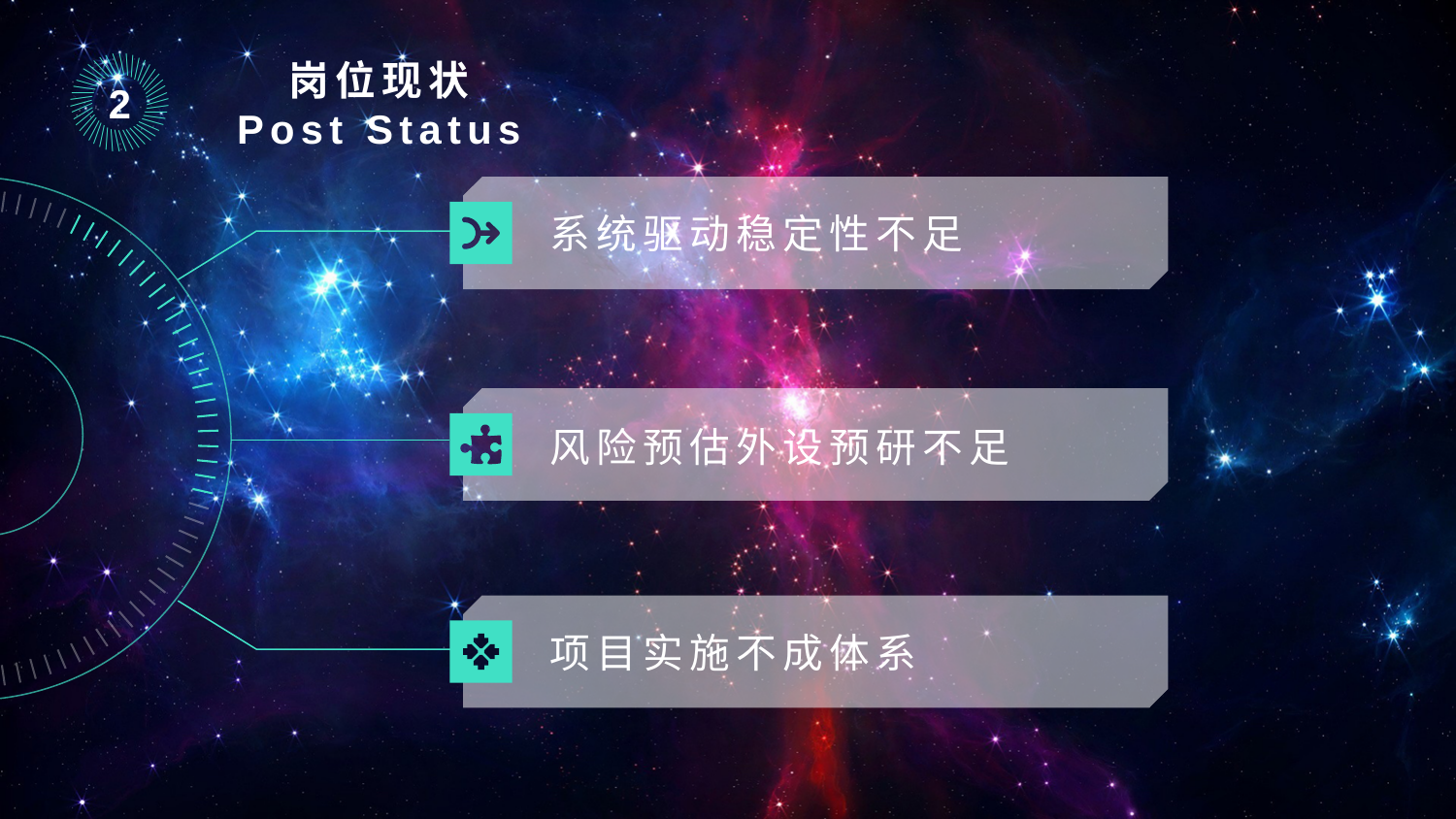

｜
｜
｜
｜
｜
｜
｜
｜
｜
｜
｜
｜
｜
｜
｜
｜
｜
｜
｜
｜
｜
｜
｜
｜
｜
｜
｜
｜
｜
｜
｜
｜
｜
｜
｜
｜
｜
｜
｜
｜
｜
｜
｜
｜
｜
｜
岗位现状
Post Status
2

系统驱动稳定性不足

风险预估外设预研不足

项目实施不成体系